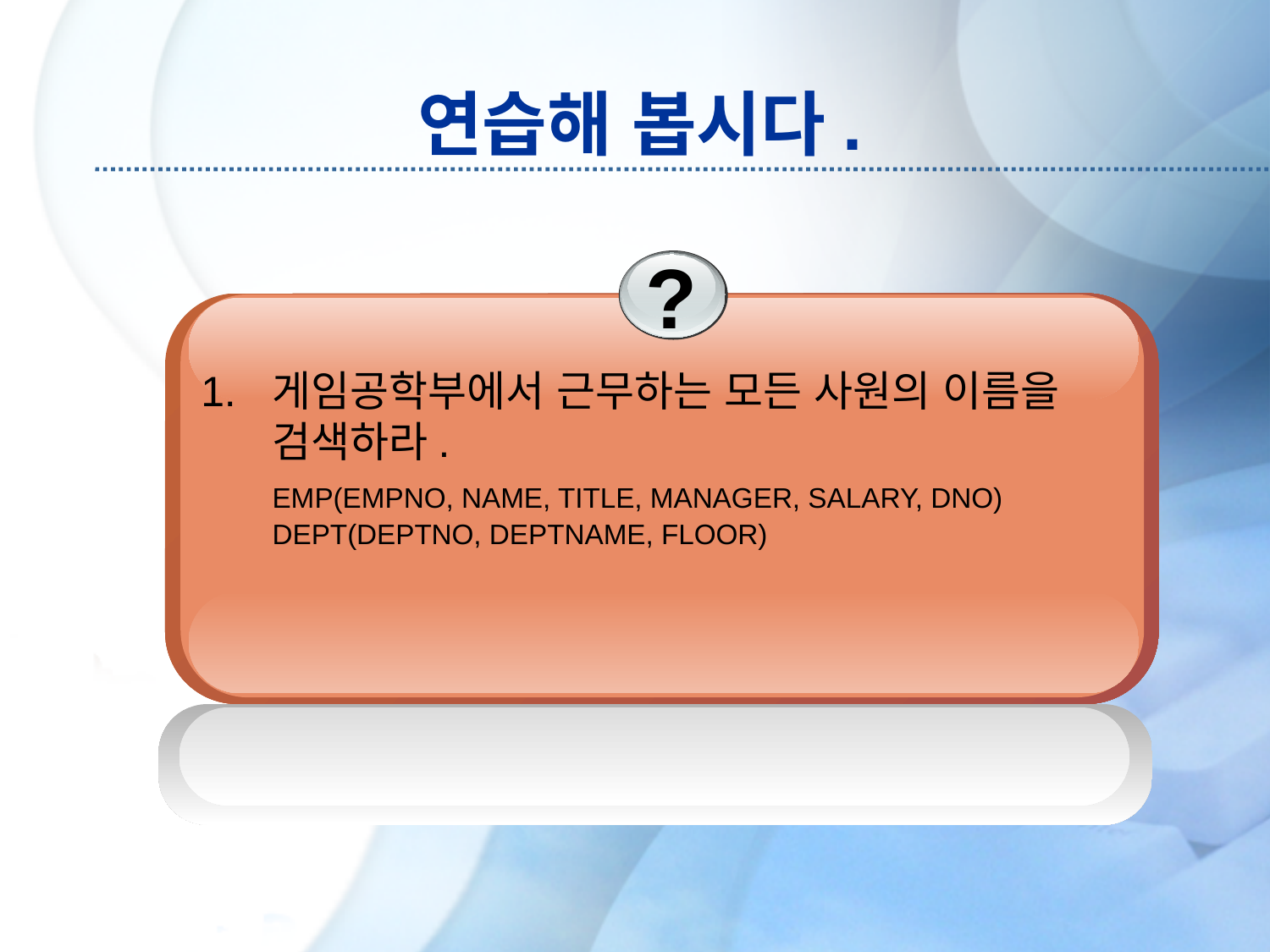

# 연습해 봅시다.
?

게임공학부에서 근무하는 모든 사원의 이름을 검색하라.
	EMP(EMPNO, NAME, TITLE, MANAGER, SALARY, DNO)
	DEPT(DEPTNO, DEPTNAME, FLOOR)